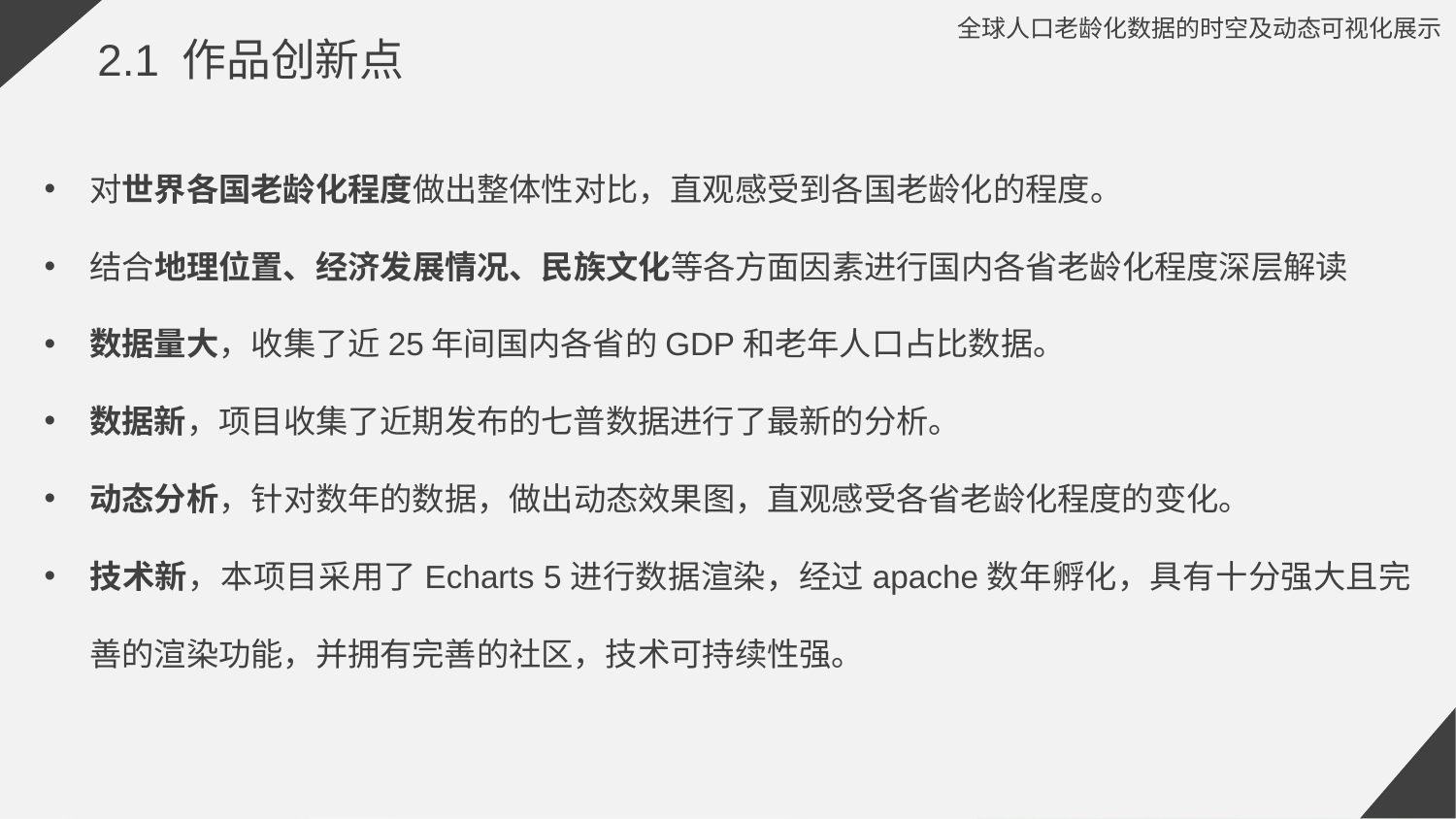

全球人口老龄化数据的时空及动态可视化展示

2.1 作品创新点
对世界各国老龄化程度做出整体性对比，直观感受到各国老龄化的程度。
结合地理位置、经济发展情况、民族文化等各方面因素进行国内各省老龄化程度深层解读
数据量大，收集了近25年间国内各省的GDP和老年人口占比数据。
数据新，项目收集了近期发布的七普数据进行了最新的分析。
动态分析，针对数年的数据，做出动态效果图，直观感受各省老龄化程度的变化。
技术新，本项目采用了Echarts 5进行数据渲染，经过apache数年孵化，具有十分强大且完善的渲染功能，并拥有完善的社区，技术可持续性强。